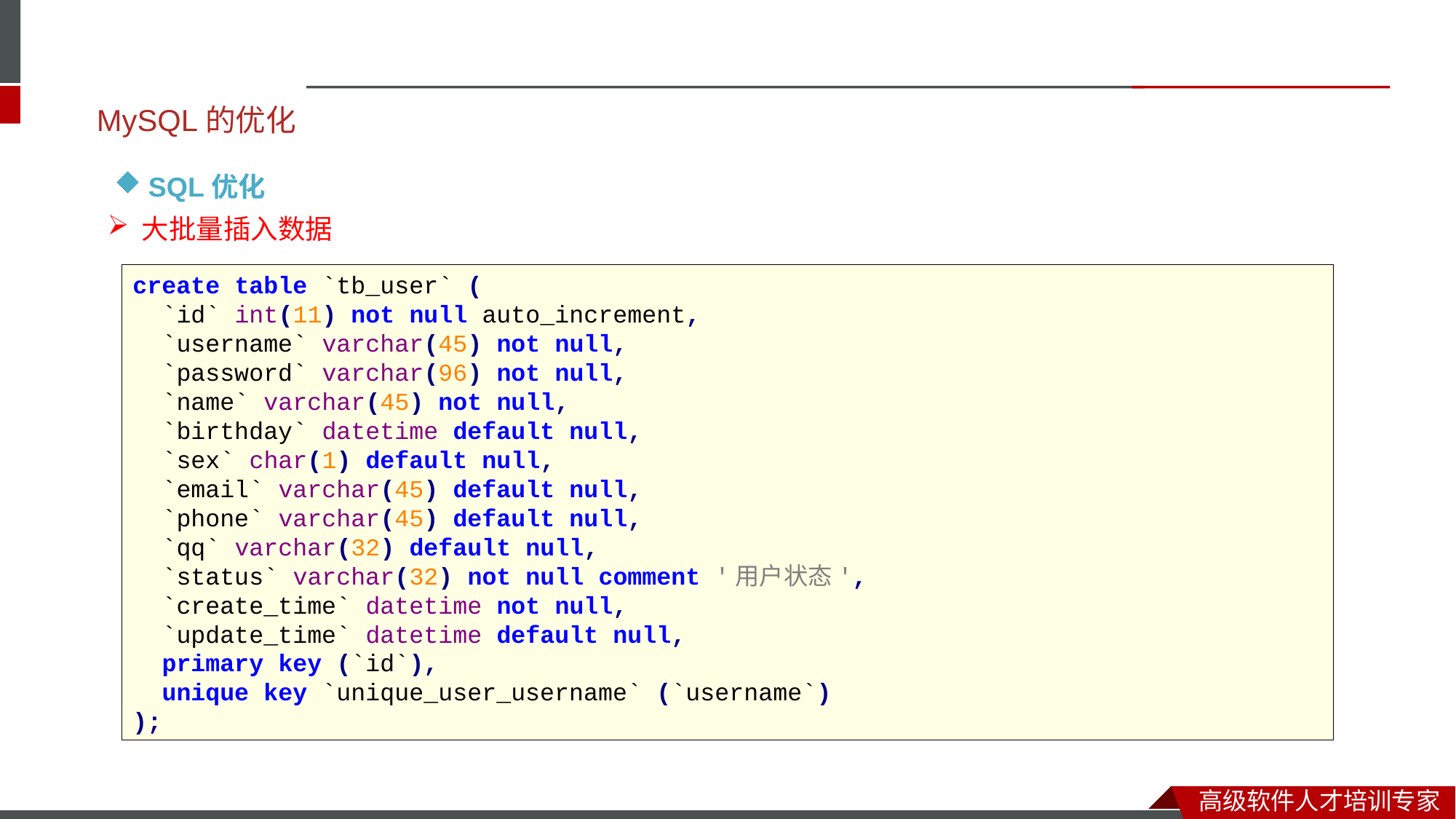

MySQL的优化
SQL优化
大批量插入数据
create table `tb_user` (
  `id` int(11) not null auto_increment,
  `username` varchar(45) not null,
  `password` varchar(96) not null,
  `name` varchar(45) not null,
  `birthday` datetime default null,
  `sex` char(1) default null,
  `email` varchar(45) default null,
  `phone` varchar(45) default null,
  `qq` varchar(32) default null,
  `status` varchar(32) not null comment '用户状态',
  `create_time` datetime not null,
  `update_time` datetime default null,
  primary key (`id`),
  unique key `unique_user_username` (`username`)
);